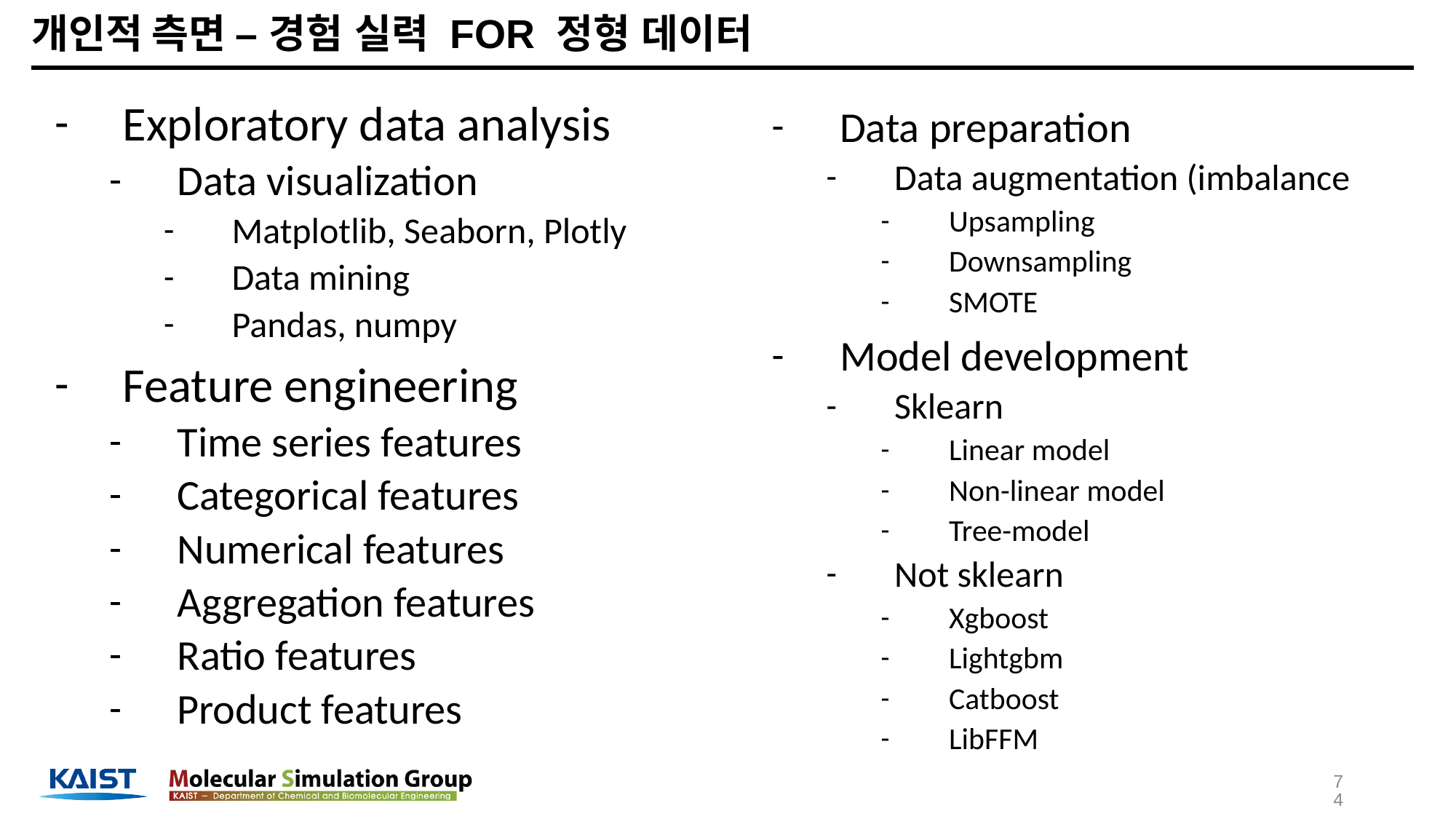

# 개인적 측면 – 경험 실력 FOR 정형 데이터

Exploratory data analysis
Data visualization
Matplotlib, Seaborn, Plotly
Data mining
Pandas, numpy
Feature engineering
Time series features
Categorical features
Numerical features
Aggregation features
Ratio features
Product features
Data preparation
Data augmentation (imbalance
Upsampling
Downsampling
SMOTE
Model development
Sklearn
Linear model
Non-linear model
Tree-model
Not sklearn
Xgboost
Lightgbm
Catboost
LibFFM
74